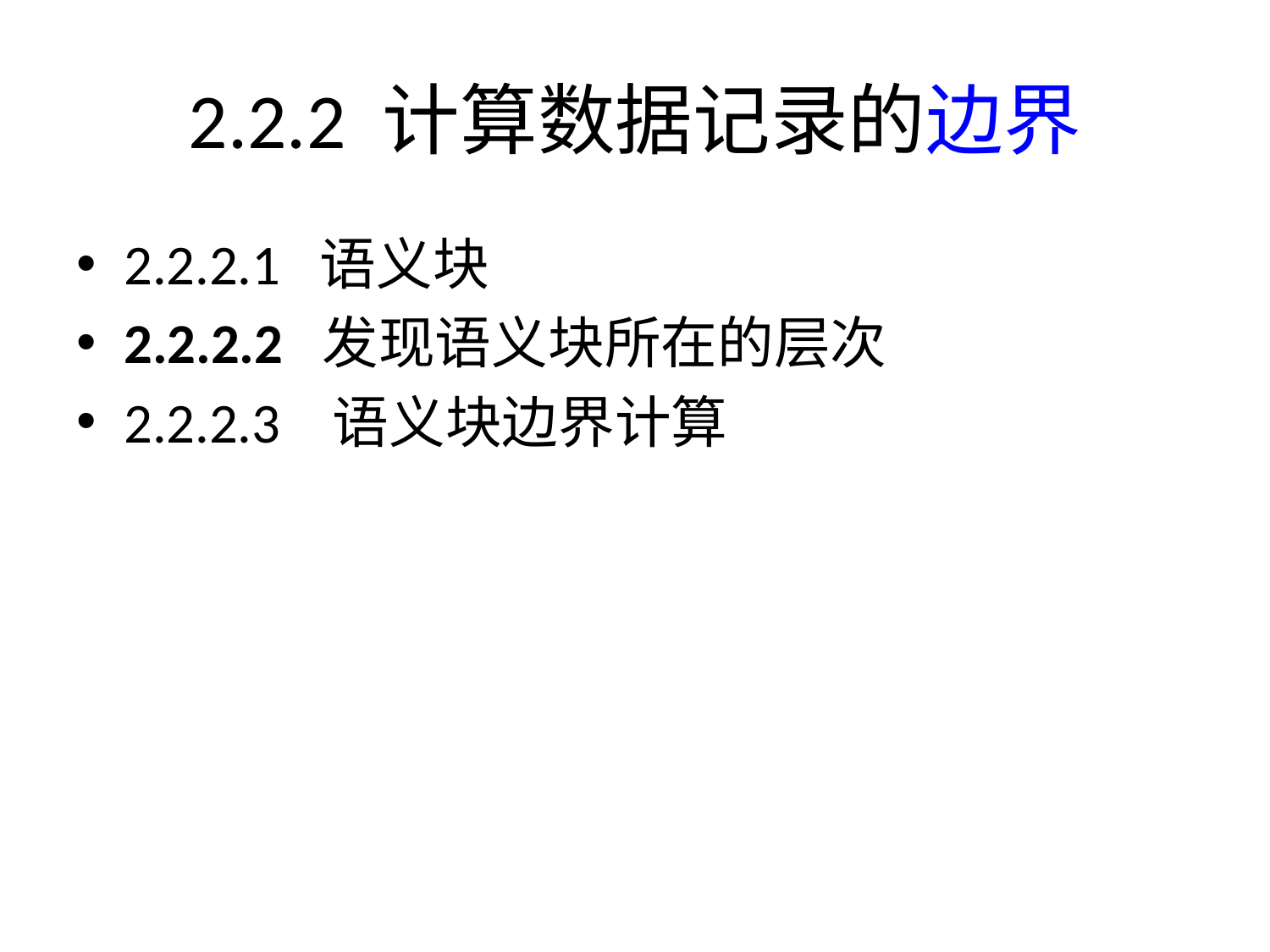

# 2.2.2 计算数据记录的边界
2.2.2.1  语义块
2.2.2.2  发现语义块所在的层次
2.2.2.3   语义块边界计算